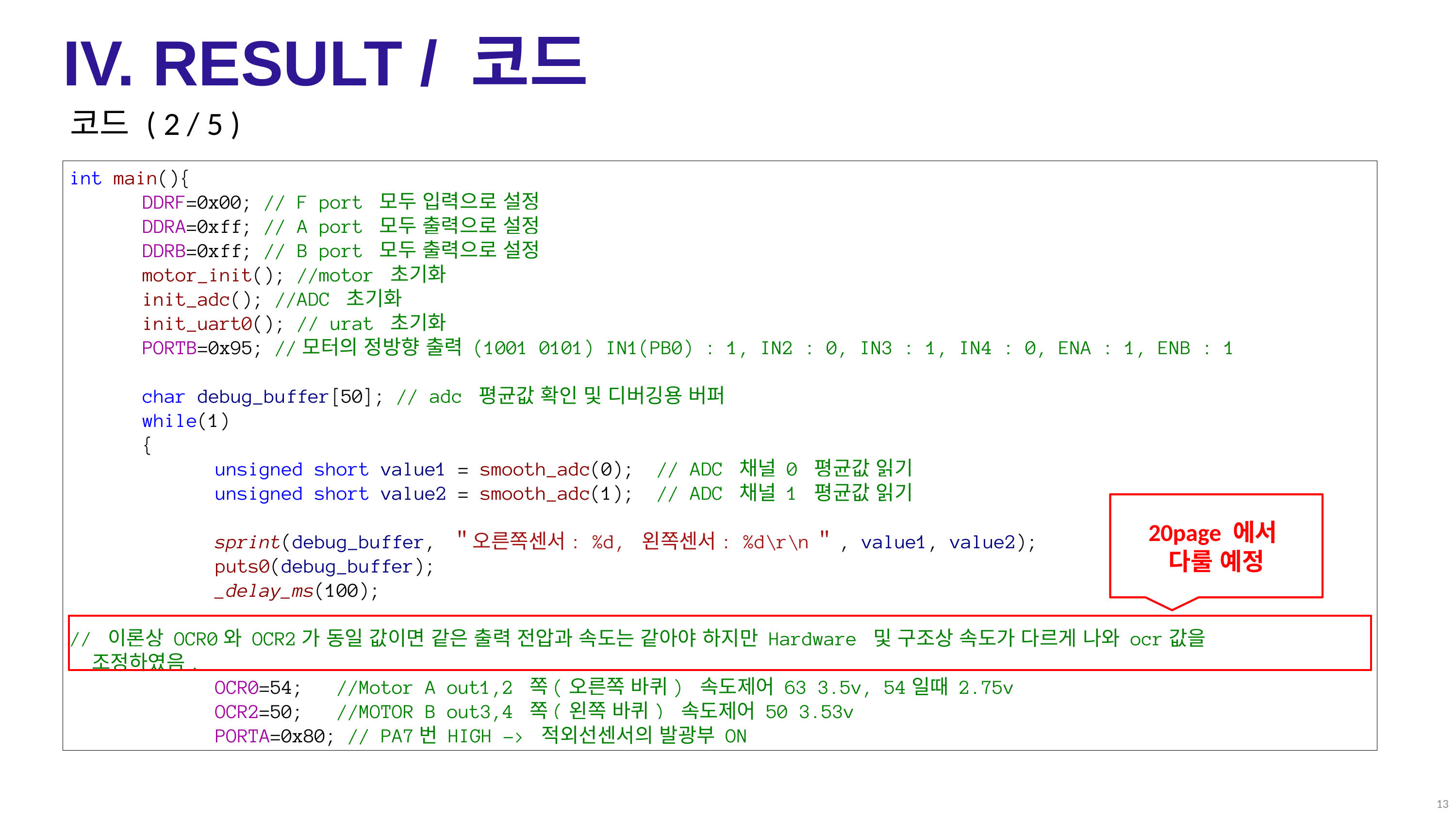

IV. RESULT / 코드
코드 ( 2 / 5 )
int main(){
	DDRF=0x00; // F port 모두 입력으로 설정
	DDRA=0xff; // A port 모두 출력으로 설정
	DDRB=0xff; // B port 모두 출력으로 설정
	motor_init(); //motor 초기화
	init_adc(); //ADC 초기화
	init_uart0(); // urat 초기화
	PORTB=0x95; //모터의 정방향 출력 (1001 0101) IN1(PB0) : 1, IN2 : 0, IN3 : 1, IN4 : 0, ENA : 1, ENB : 1

	char debug_buffer[50]; // adc 평균값 확인 및 디버깅용 버퍼
	while(1)
	{
		unsigned short value1 = smooth_adc(0);  // ADC 채널 0 평균값 읽기
		unsigned short value2 = smooth_adc(1);  // ADC 채널 1 평균값 읽기

		sprint(debug_buffer, ＂오른쪽센서: %d, 왼쪽센서: %d\r\n＂, value1, value2);
		puts0(debug_buffer);
		_delay_ms(100);

// 이론상 OCR0와 OCR2가 동일 값이면 같은 출력 전압과 속도는 같아야 하지만 Hardware 및 구조상 속도가 다르게 나와 ocr값을
   조정하였음.
		OCR0=54;   //Motor A out1,2 쪽(오른쪽 바퀴) 속도제어 63 3.5v, 54일때 2.75v
		OCR2=50;   //MOTOR B out3,4 쪽(왼쪽 바퀴) 속도제어 50 3.53v
		PORTA=0x80; // PA7번 HIGH -> 적외선센서의 발광부 ON
20page 에서
다룰 예정

13